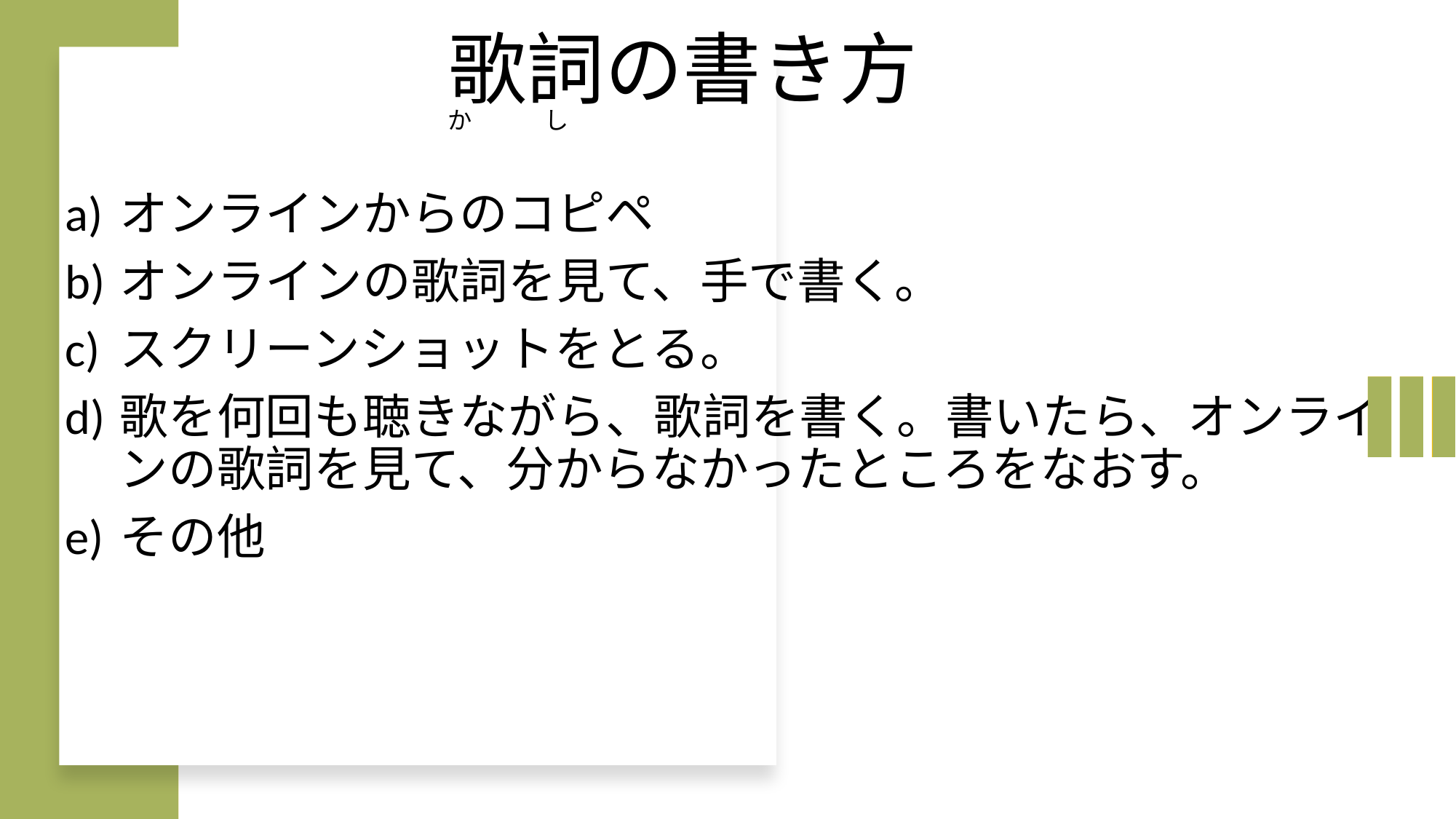

歌詞の書き方

　か　　　し
オンラインからのコピペ
オンラインの歌詞を見て、手で書く。
スクリーンショットをとる。
歌を何回も聴きながら、歌詞を書く。書いたら、オンラインの歌詞を見て、分からなかったところをなおす。
その他